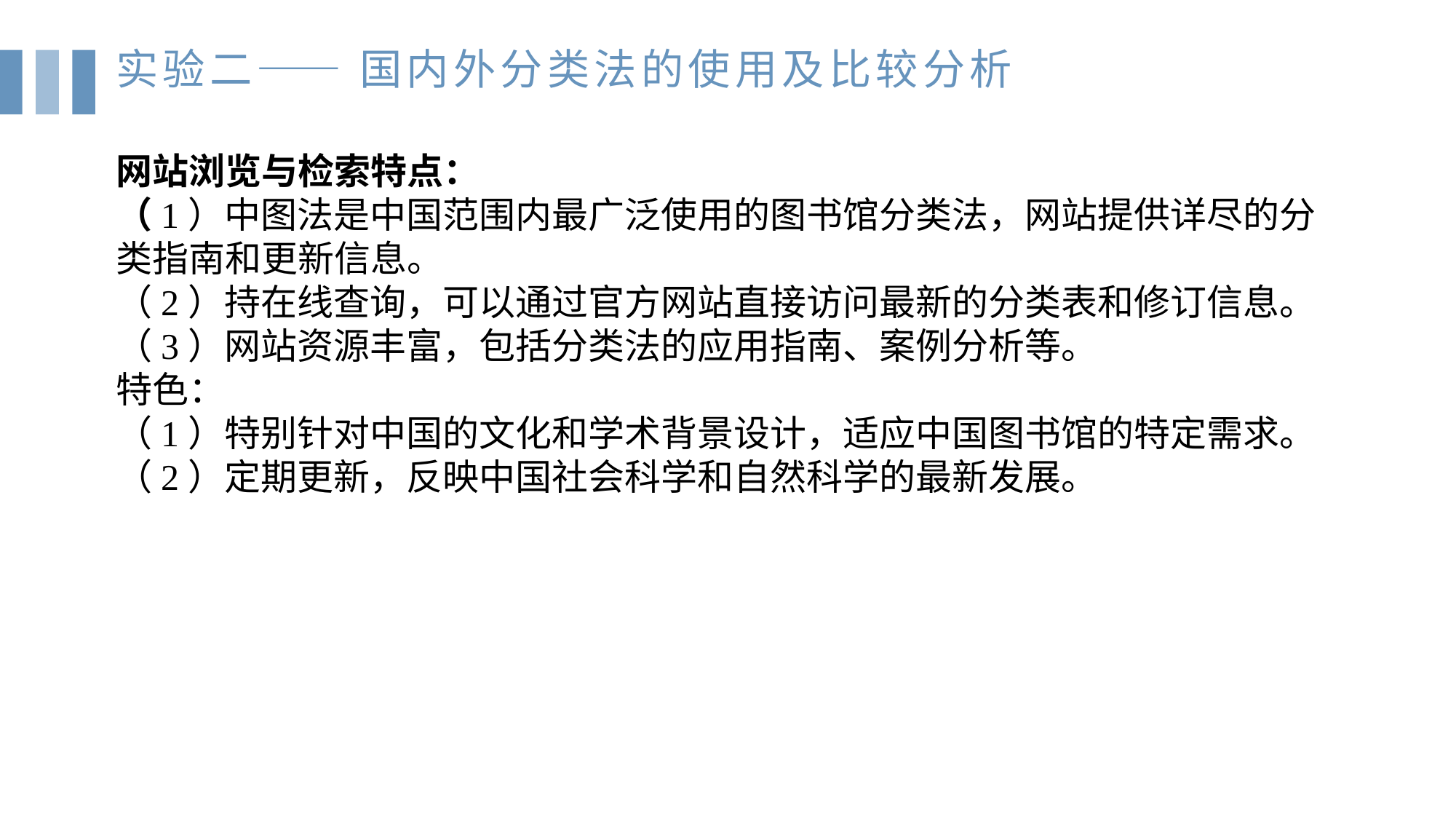

实验二—— 国内外分类法的使用及比较分析

网站浏览与检索特点：（1）中图法是中国范围内最广泛使用的图书馆分类法，网站提供详尽的分类指南和更新信息。（2）持在线查询，可以通过官方网站直接访问最新的分类表和修订信息。（3）网站资源丰富，包括分类法的应用指南、案例分析等。特色：（1）特别针对中国的文化和学术背景设计，适应中国图书馆的特定需求。（2）定期更新，反映中国社会科学和自然科学的最新发展。